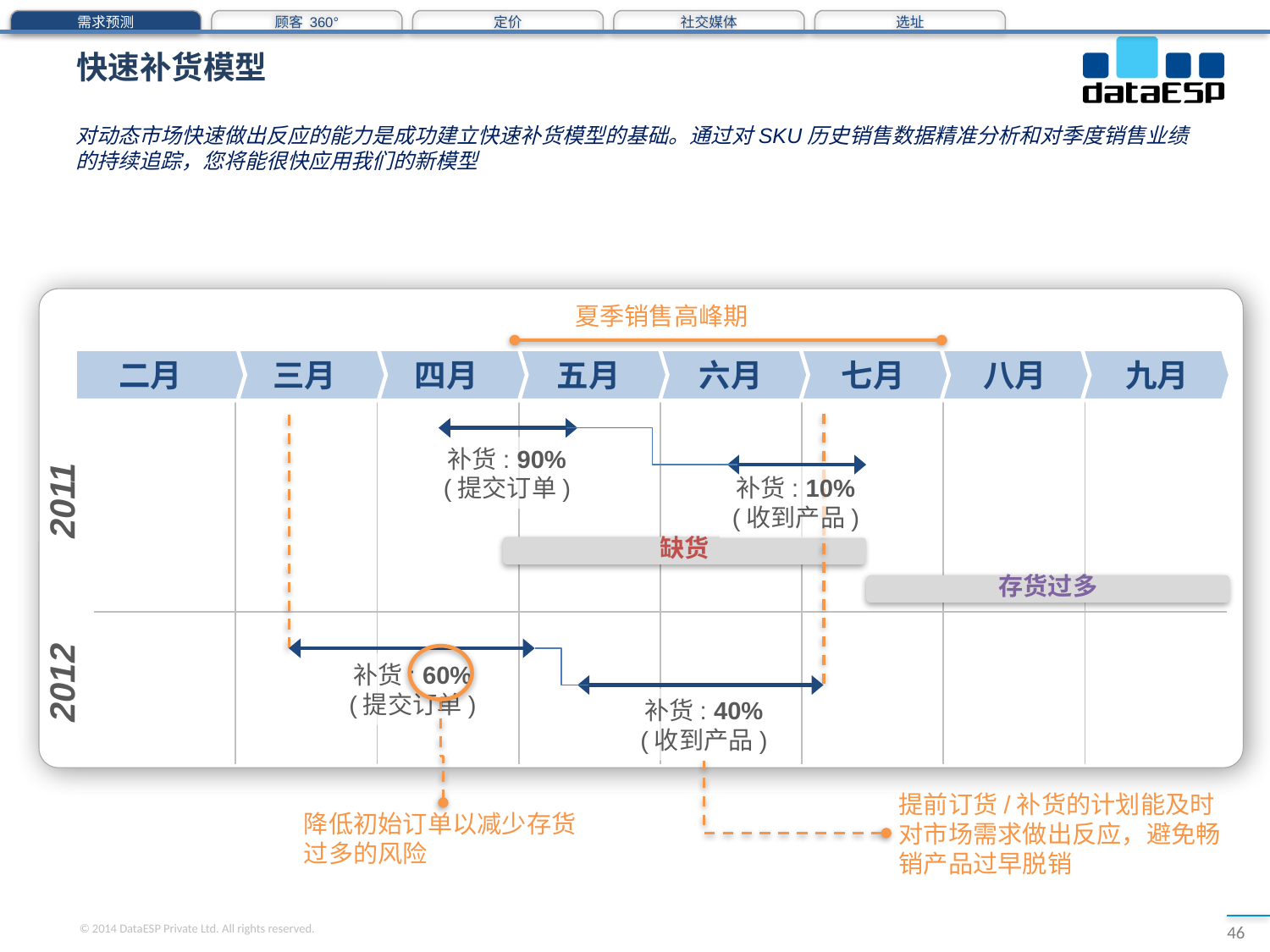

需求预测
顾客 360°

定价
社交媒体
选址
# 快速补货模型
对动态市场快速做出反应的能力是成功建立快速补货模型的基础。通过对SKU历史销售数据精准分析和对季度销售业绩的持续追踪，您将能很快应用我们的新模型

夏季销售高峰期

二月

三月

四月

五月

六月

七月

八月

九月
|  |  |  |  |  |  |  |  |
| --- | --- | --- | --- | --- | --- | --- | --- |
|  |  |  |  |  |  |  |  |
补货: 90%
(提交订单)
2011
补货: 10%
(收到产品)
缺货
存货过多
2012

补货: 60%
(提交订单)
补货: 40%
(收到产品)
提前订货/补货的计划能及时对市场需求做出反应，避免畅销产品过早脱销
降低初始订单以减少存货过多的风险